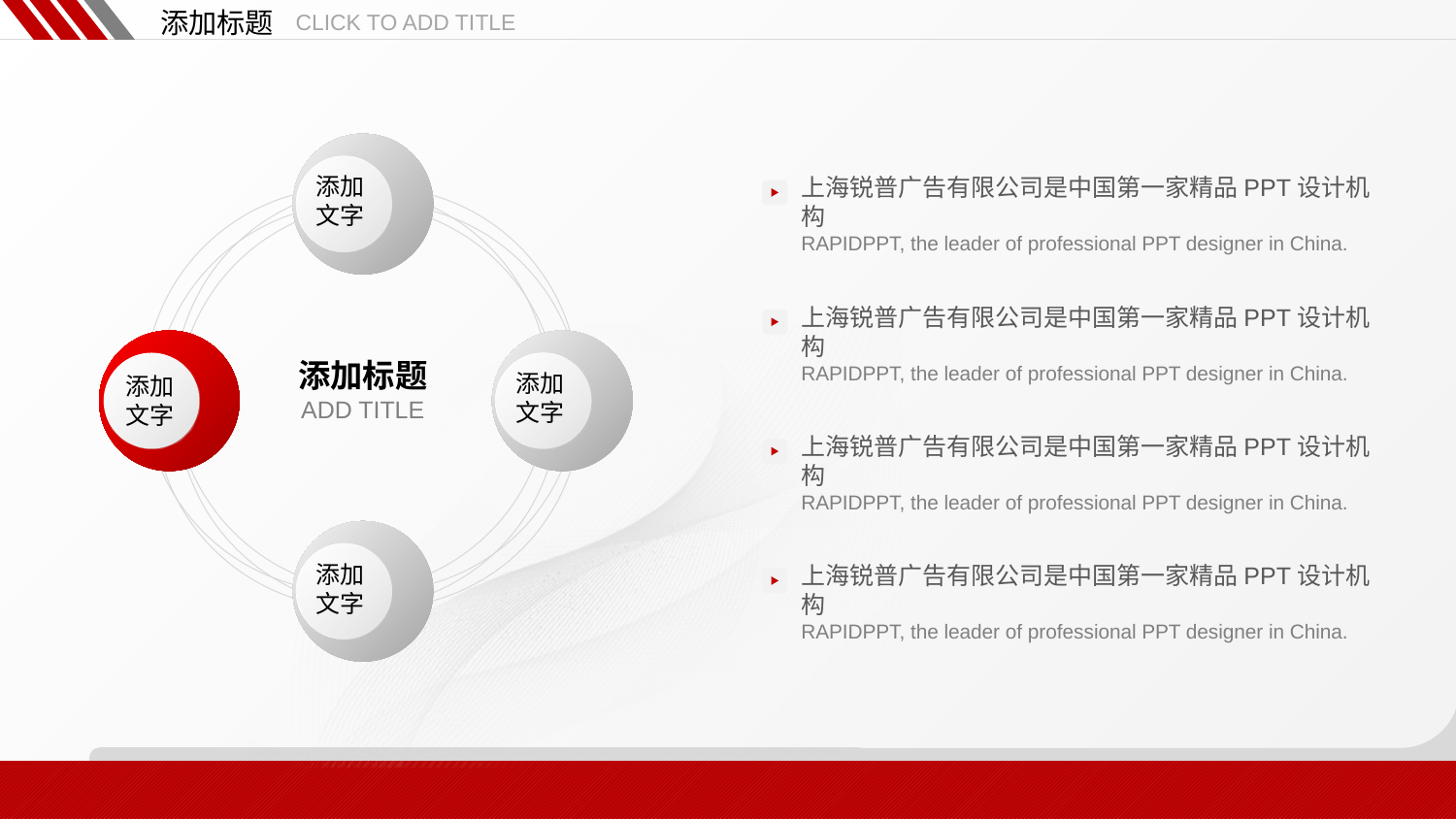

添加标题
CLICK TO ADD TITLE

添加
文字
上海锐普广告有限公司是中国第一家精品PPT设计机构
RAPIDPPT, the leader of professional PPT designer in China.

上海锐普广告有限公司是中国第一家精品PPT设计机构
RAPIDPPT, the leader of professional PPT designer in China.

添加
文字

添加
文字
添加标题
ADD TITLE
上海锐普广告有限公司是中国第一家精品PPT设计机构
RAPIDPPT, the leader of professional PPT designer in China.

添加
文字
上海锐普广告有限公司是中国第一家精品PPT设计机构
RAPIDPPT, the leader of professional PPT designer in China.